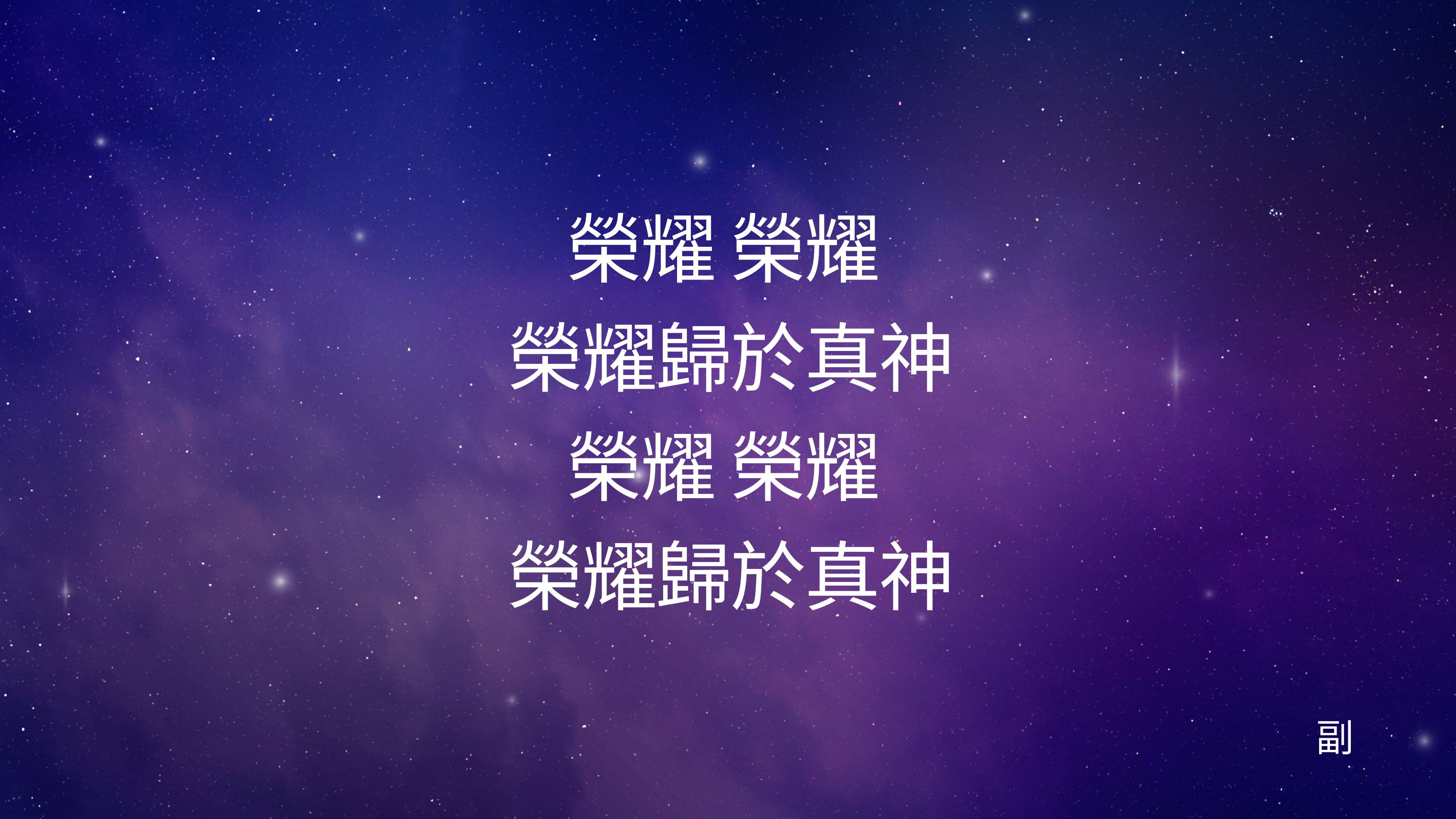

# 榮耀 榮耀
榮耀歸於真神​
榮耀 榮耀
榮耀歸於真神
副